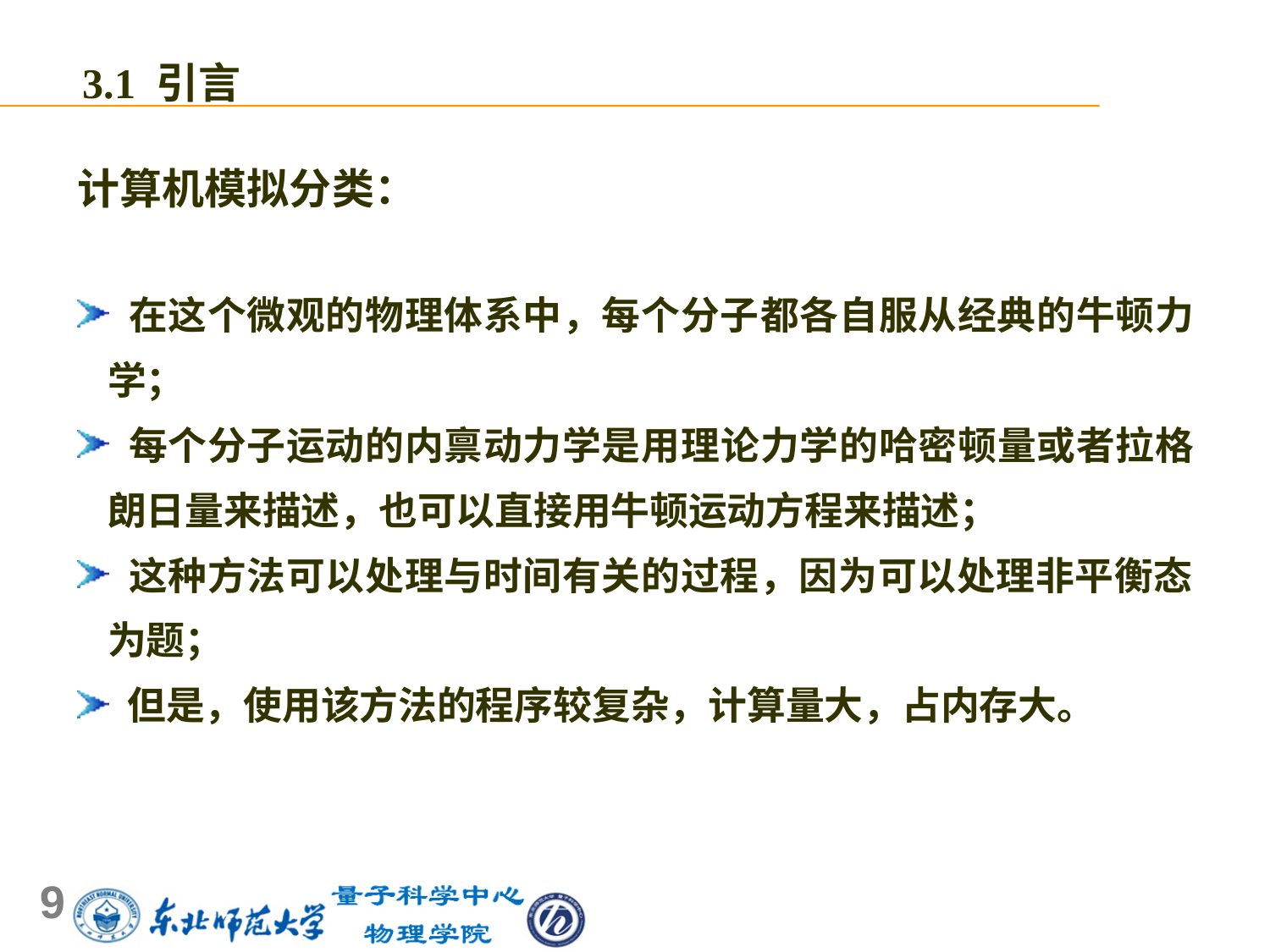

3.1 引言

计算机模拟分类：

 在这个微观的物理体系中，每个分子都各自服从经典的牛顿力学；
 每个分子运动的内禀动力学是用理论力学的哈密顿量或者拉格朗日量来描述，也可以直接用牛顿运动方程来描述；
 这种方法可以处理与时间有关的过程，因为可以处理非平衡态为题；
 但是，使用该方法的程序较复杂，计算量大，占内存大。
9